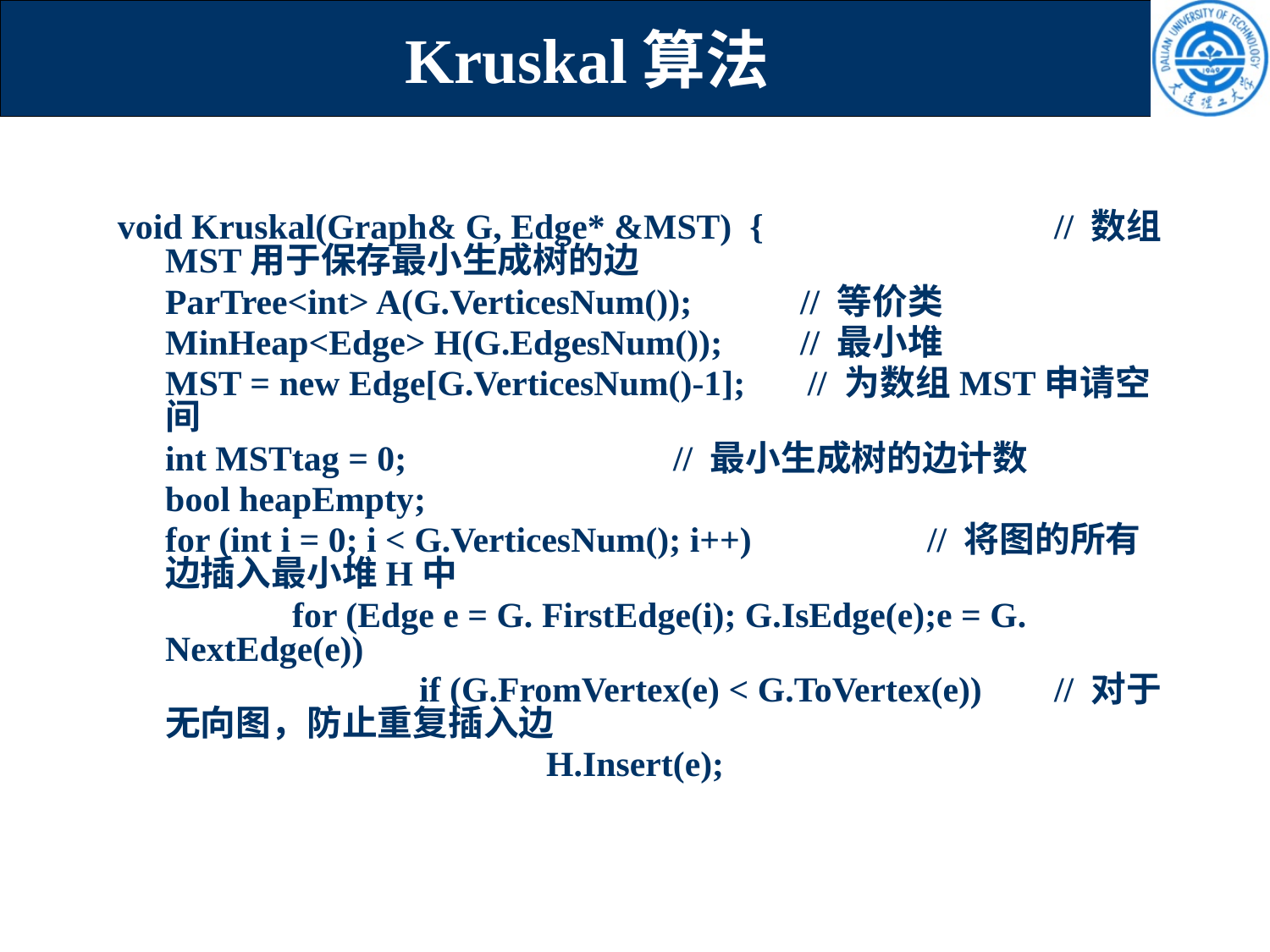

# Kruskal算法
void Kruskal(Graph& G, Edge* &MST)  {			// 数组MST用于保存最小生成树的边
	ParTree<int> A(G.VerticesNum());          	// 等价类
    	MinHeap<Edge> H(G.EdgesNum());        	// 最小堆
	MST = new Edge[G.VerticesNum()-1];       // 为数组MST申请空间
	int MSTtag = 0;                         	// 最小生成树的边计数
	bool heapEmpty;
    	for (int i = 0; i < G.VerticesNum(); i++)       	// 将图的所有边插入最小堆H中
		for (Edge e = G. FirstEdge(i); G.IsEdge(e);e = G. NextEdge(e))
			if (G.FromVertex(e) < G.ToVertex(e)) 	// 对于无向图，防止重复插入边
				H.Insert(e);